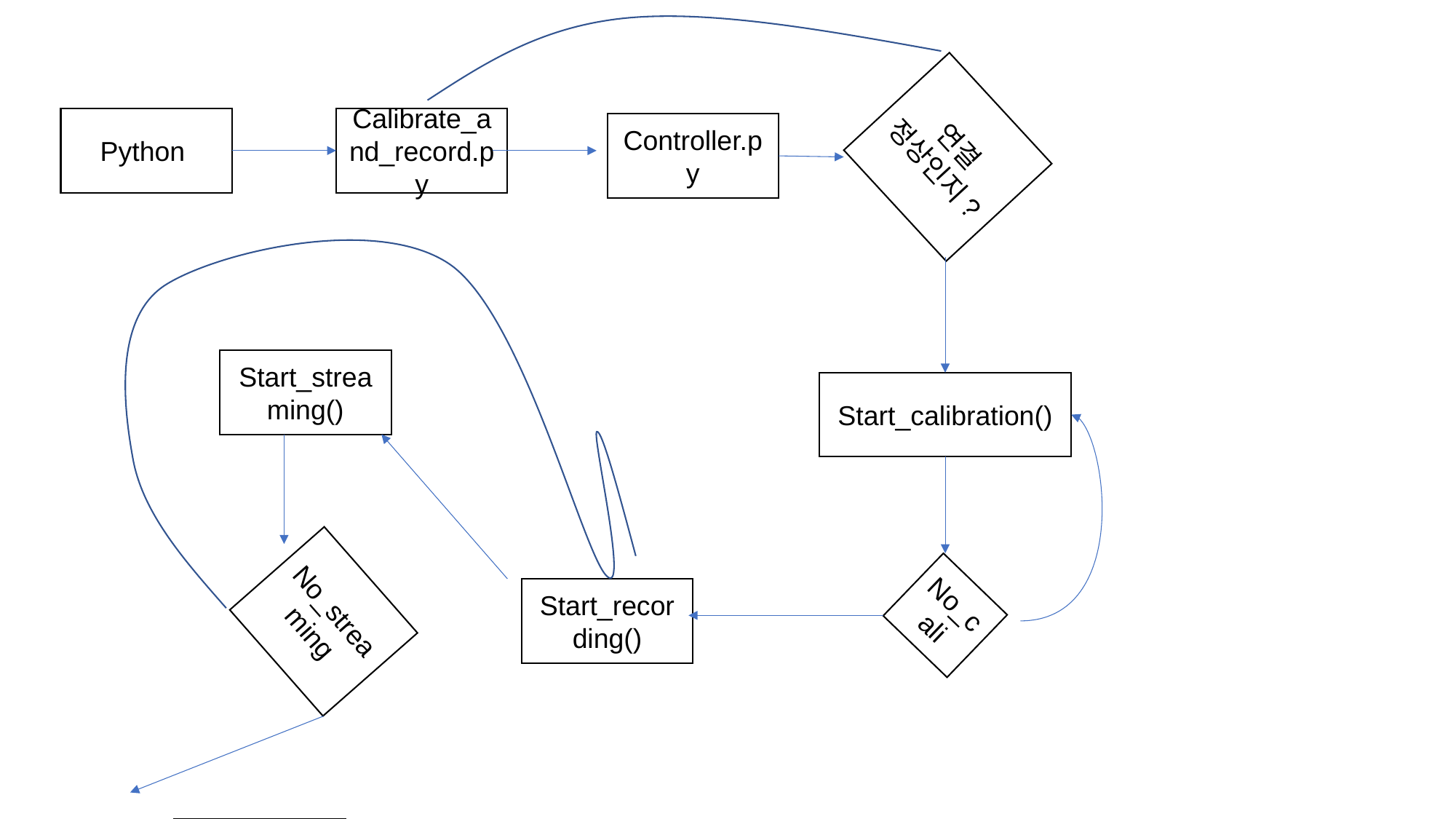

연결 정상인지?
Calibrate_and_record.py
Python
Controller.py

Start_streaming()
Start_calibration()
No_streaming
No_cali
Start_recording()